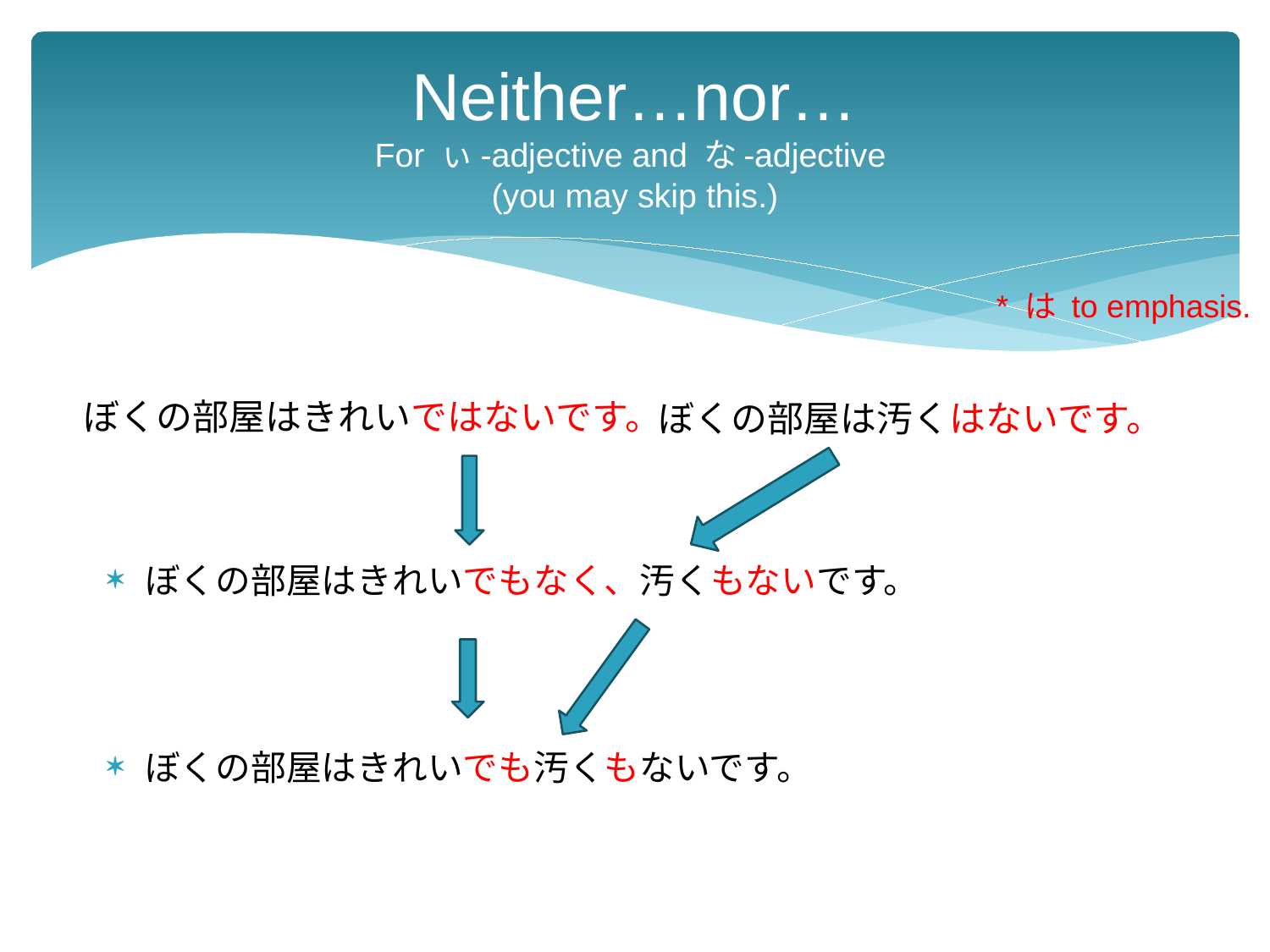

# Neither…nor… For ぃ-adjective and な-adjective (you may skip this.)
* は to emphasis.
ぼくの部屋はきれいではないです。
ぼくの部屋は汚くはないです。

ぼくの部屋はきれいでもなく、汚くもないです。

ぼくの部屋はきれいでも汚くもないです。